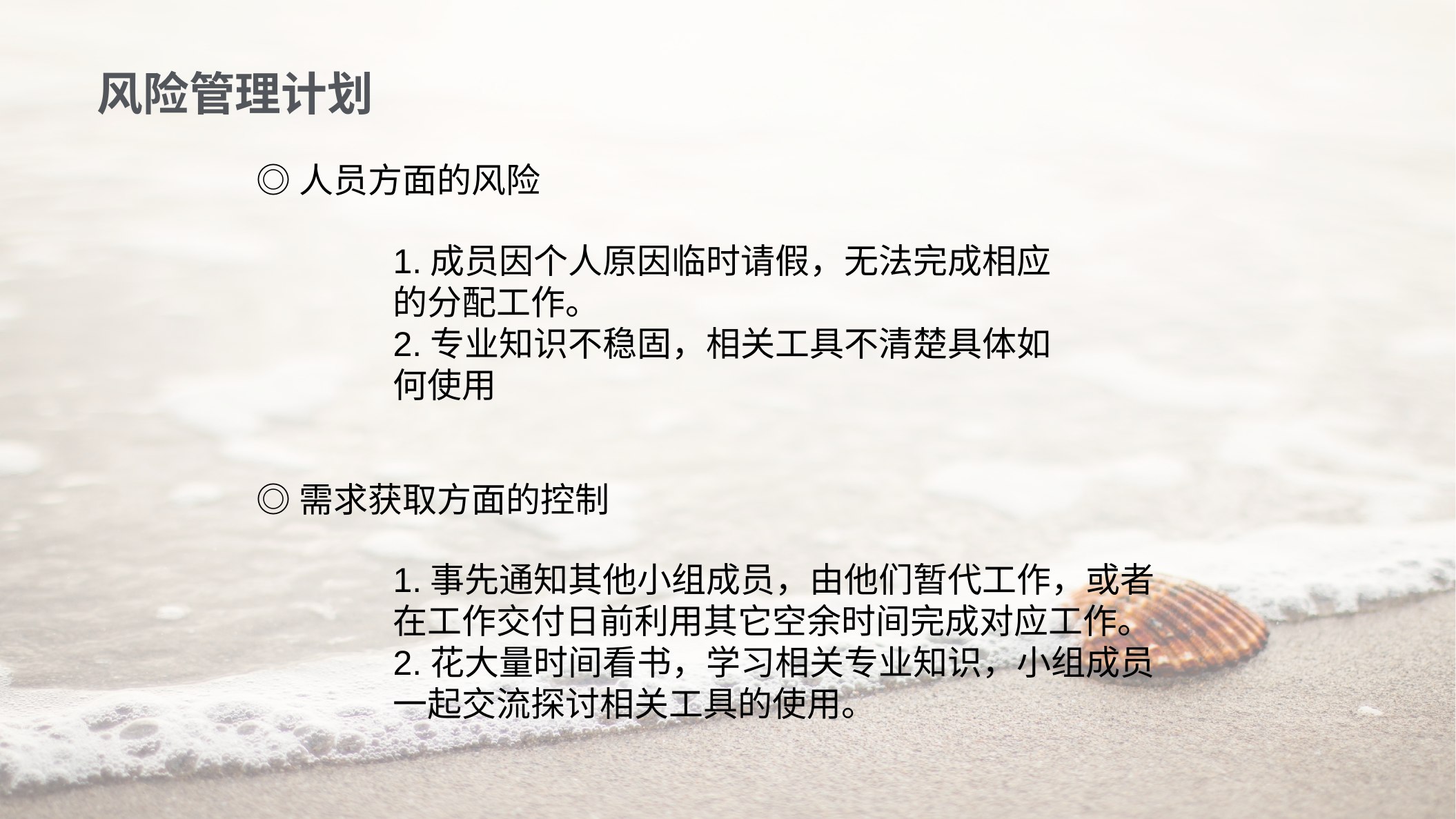

风险管理计划
◎人员方面的风险
1.成员因个人原因临时请假，无法完成相应的分配工作。
2.专业知识不稳固，相关工具不清楚具体如何使用
◎需求获取方面的控制
1.事先通知其他小组成员，由他们暂代工作，或者在工作交付日前利用其它空余时间完成对应工作。
2.花大量时间看书，学习相关专业知识，小组成员一起交流探讨相关工具的使用。